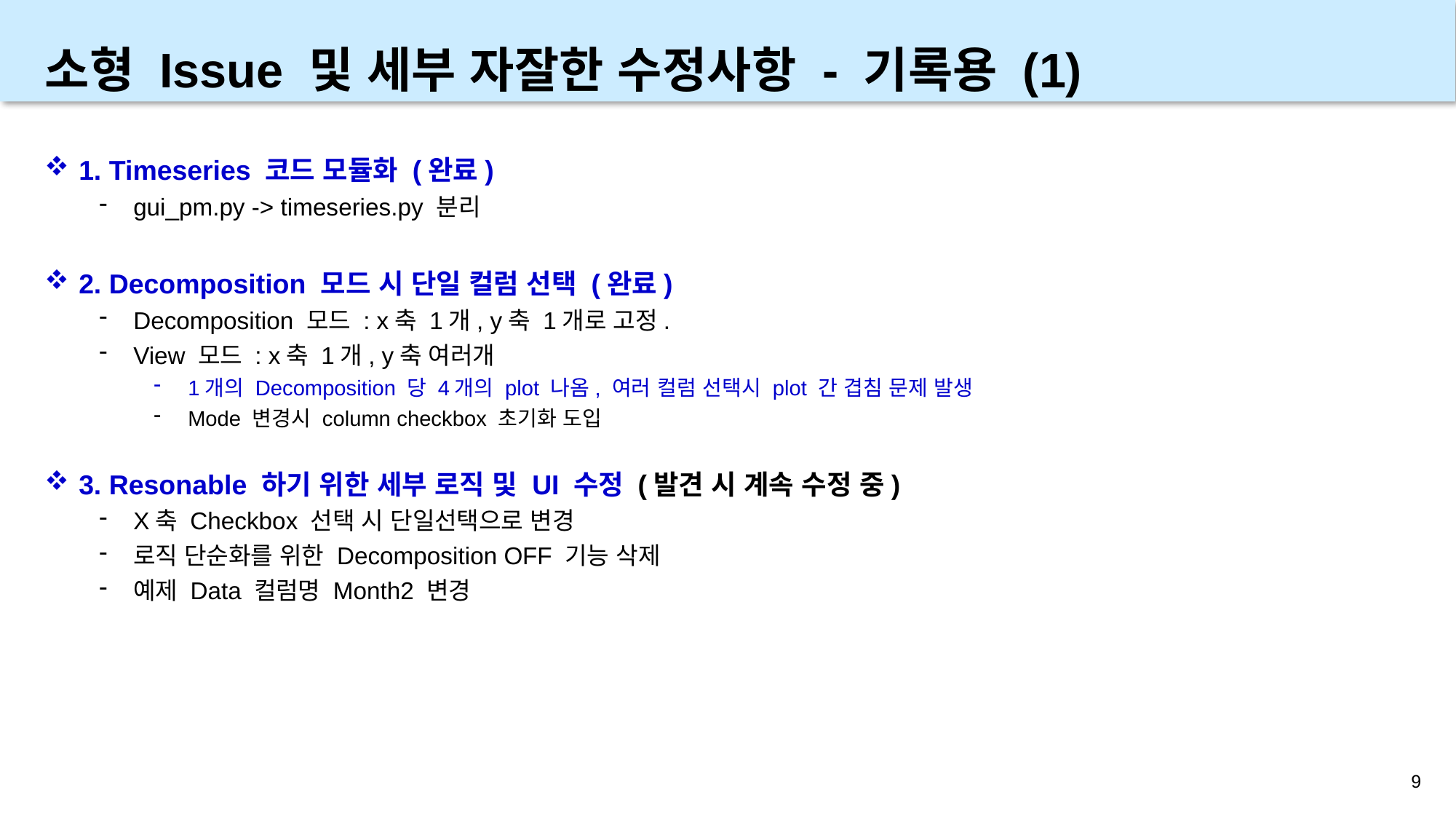

소형 Issue 및 세부 자잘한 수정사항 - 기록용 (1)
1. Timeseries 코드 모듈화 (완료)
gui_pm.py -> timeseries.py 분리

2. Decomposition 모드 시 단일 컬럼 선택 (완료)
Decomposition 모드 : x축 1개, y축 1개로 고정.
View 모드 : x축 1개, y축 여러개
1개의 Decomposition 당 4개의 plot 나옴, 여러 컬럼 선택시 plot 간 겹침 문제 발생
Mode 변경시 column checkbox 초기화 도입

3. Resonable 하기 위한 세부 로직 및 UI 수정 (발견 시 계속 수정 중)
X축 Checkbox 선택 시 단일선택으로 변경
로직 단순화를 위한 Decomposition OFF 기능 삭제
예제 Data 컬럼명 Month2 변경
9